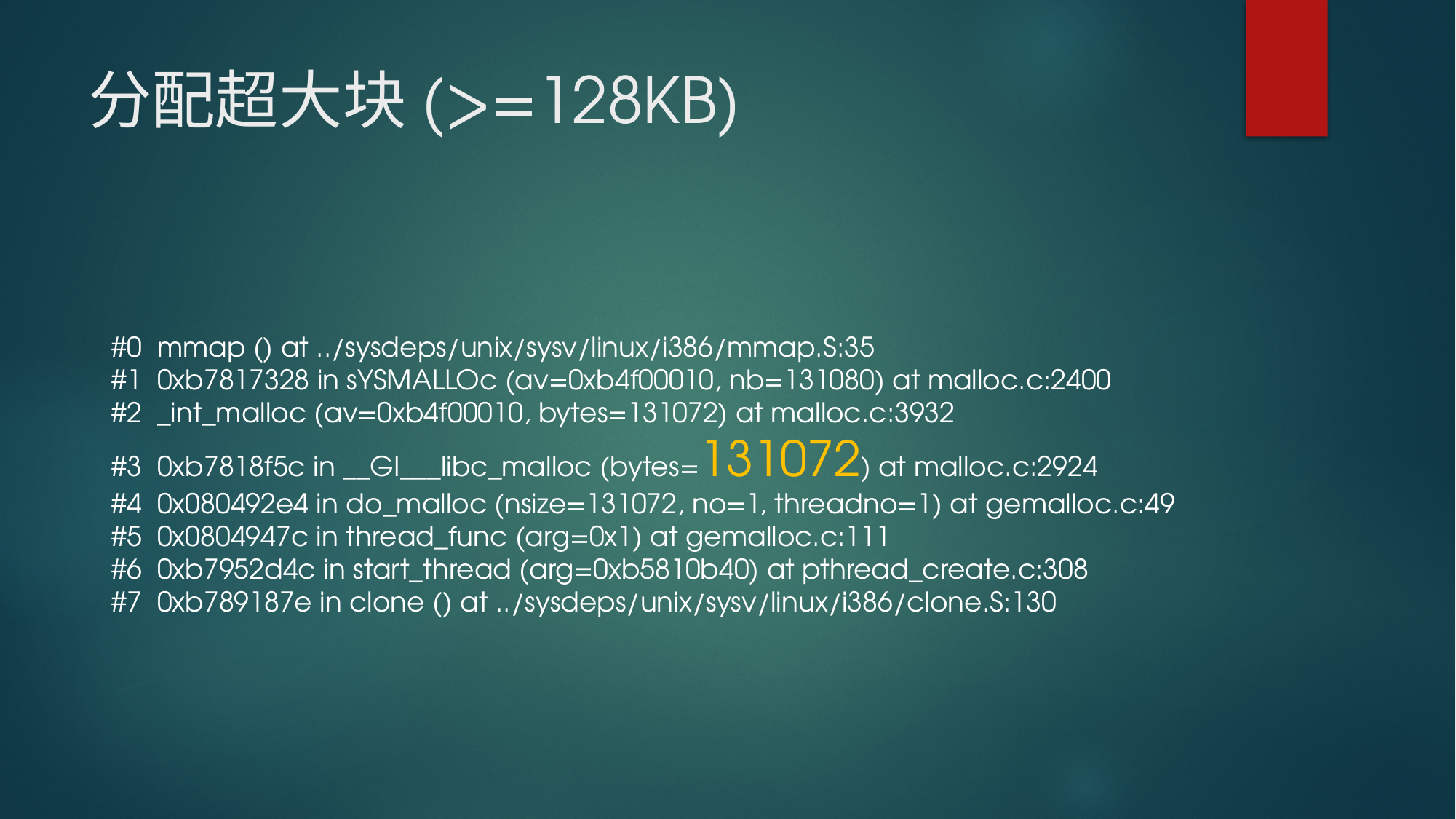

# 分配超大块(>=128KB)
#0  mmap () at ../sysdeps/unix/sysv/linux/i386/mmap.S:35
#1  0xb7817328 in sYSMALLOc (av=0xb4f00010, nb=131080) at malloc.c:2400
#2  _int_malloc (av=0xb4f00010, bytes=131072) at malloc.c:3932
#3  0xb7818f5c in __GI___libc_malloc (bytes=131072) at malloc.c:2924
#4  0x080492e4 in do_malloc (nsize=131072, no=1, threadno=1) at gemalloc.c:49
#5  0x0804947c in thread_func (arg=0x1) at gemalloc.c:111
#6  0xb7952d4c in start_thread (arg=0xb5810b40) at pthread_create.c:308
#7  0xb789187e in clone () at ../sysdeps/unix/sysv/linux/i386/clone.S:130